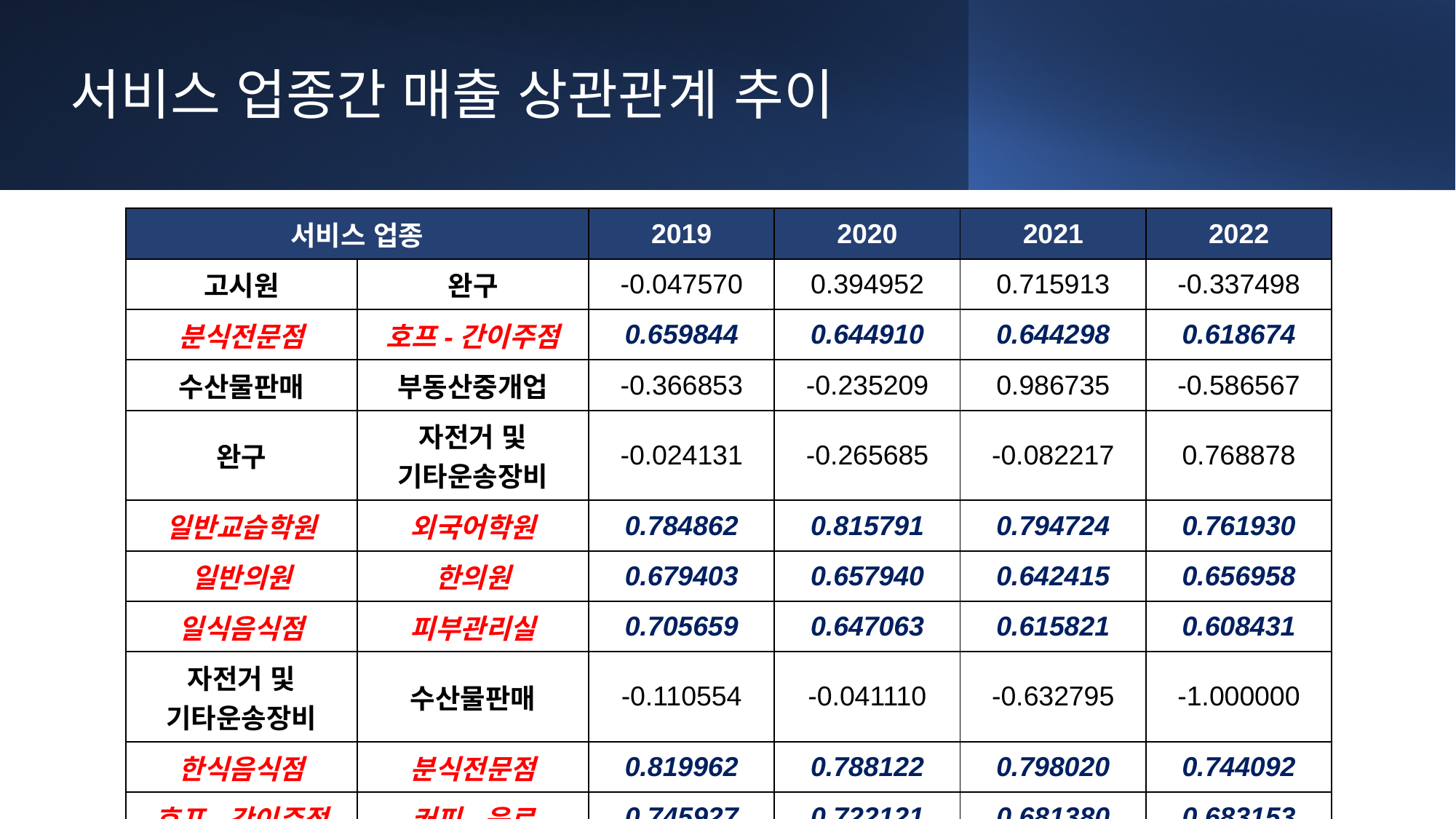

서비스 업종간 매출 상관관계 추이
| 서비스 업종 |  | 2019 | 2020 | 2021 | 2022 |
| --- | --- | --- | --- | --- | --- |
| 고시원 | 완구 | -0.047570 | 0.394952 | 0.715913 | -0.337498 |
| 분식전문점 | 호프-간이주점 | 0.659844 | 0.644910 | 0.644298 | 0.618674 |
| 수산물판매 | 부동산중개업 | -0.366853 | -0.235209 | 0.986735 | -0.586567 |
| 완구 | 자전거 및 기타운송장비 | -0.024131 | -0.265685 | -0.082217 | 0.768878 |
| 일반교습학원 | 외국어학원 | 0.784862 | 0.815791 | 0.794724 | 0.761930 |
| 일반의원 | 한의원 | 0.679403 | 0.657940 | 0.642415 | 0.656958 |
| 일식음식점 | 피부관리실 | 0.705659 | 0.647063 | 0.615821 | 0.608431 |
| 자전거 및 기타운송장비 | 수산물판매 | -0.110554 | -0.041110 | -0.632795 | -1.000000 |
| 한식음식점 | 분식전문점 | 0.819962 | 0.788122 | 0.798020 | 0.744092 |
| 호프-간이주점 | 커피-음료 | 0.745927 | 0.722121 | 0.681380 | 0.683153 |